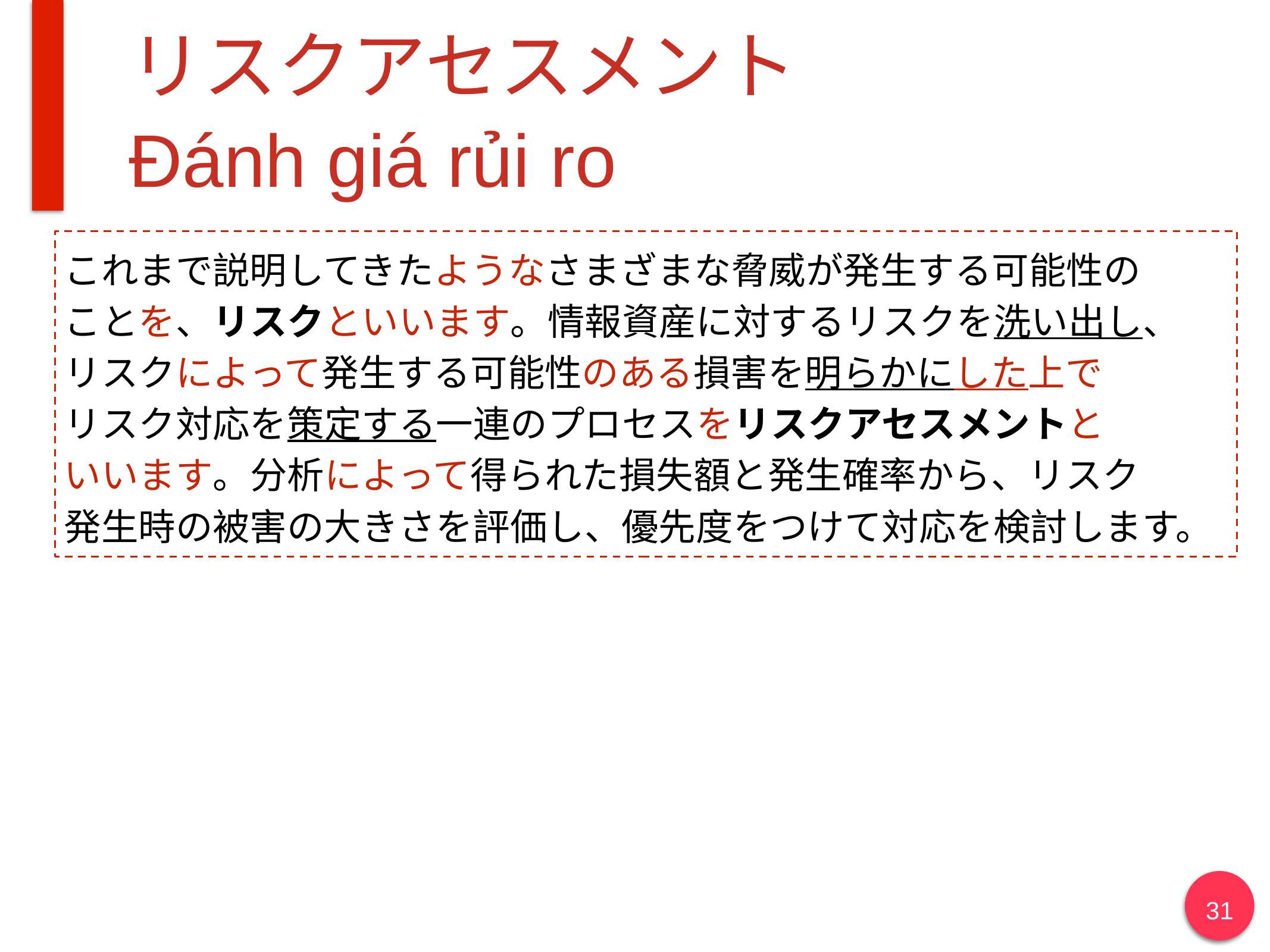

# リスクアセスメント Đánh giá rủi ro
これまで説明してきたようなさまざまな脅威が発生する可能性の
ことを、リスクといいます。情報資産に対するリスクを洗い出し、
リスクによって発生する可能性のある損害を明らかにした上で
リスク対応を策定する一連のプロセスをリスクアセスメントと
いいます。分析によって得られた損失額と発生確率から、リスク
発生時の被害の大きさを評価し、優先度をつけて対応を検討します。

31